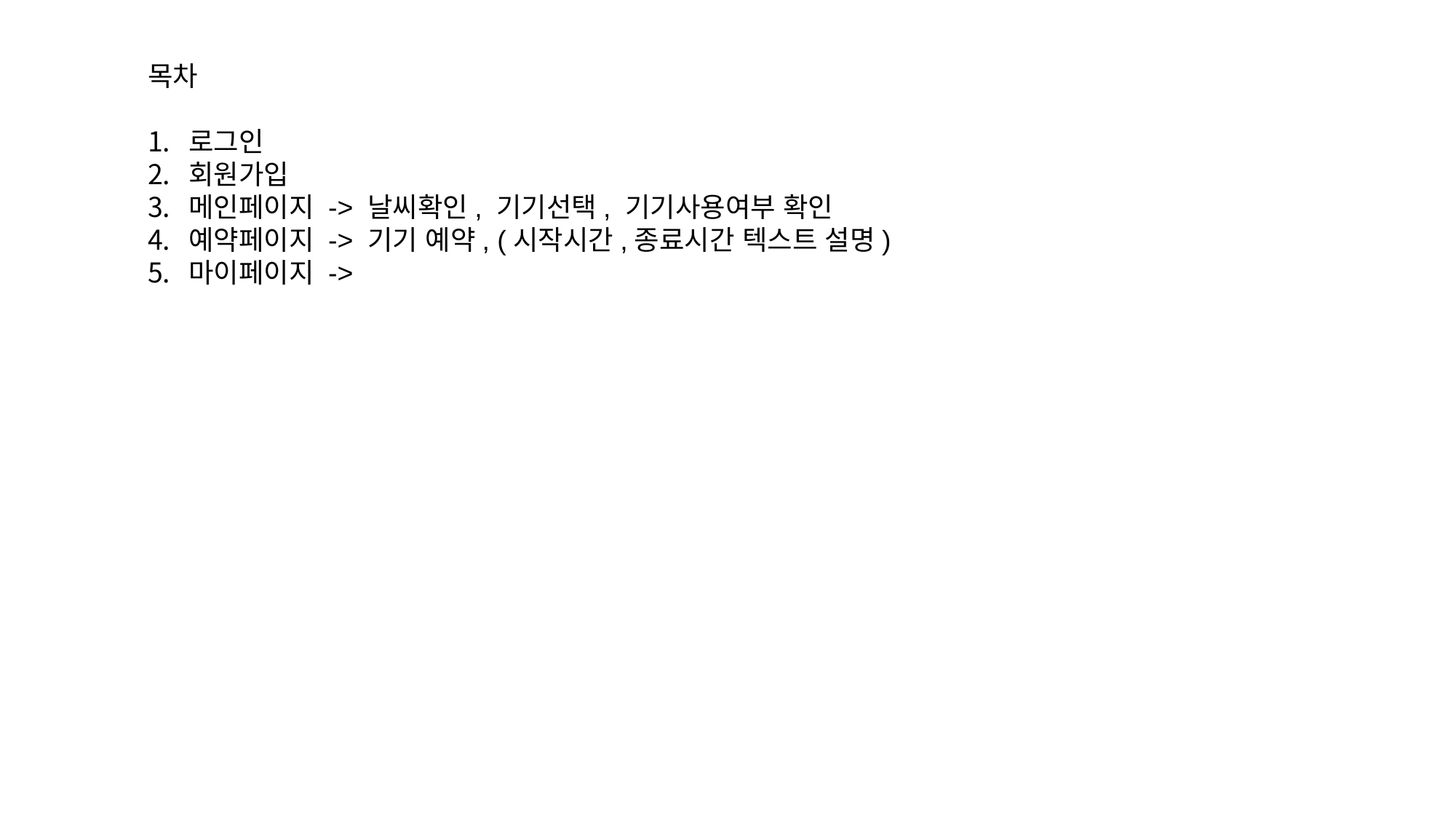

목차

로그인
회원가입
메인페이지 -> 날씨확인, 기기선택, 기기사용여부 확인
예약페이지 -> 기기 예약, (시작시간,종료시간 텍스트 설명)
마이페이지 ->